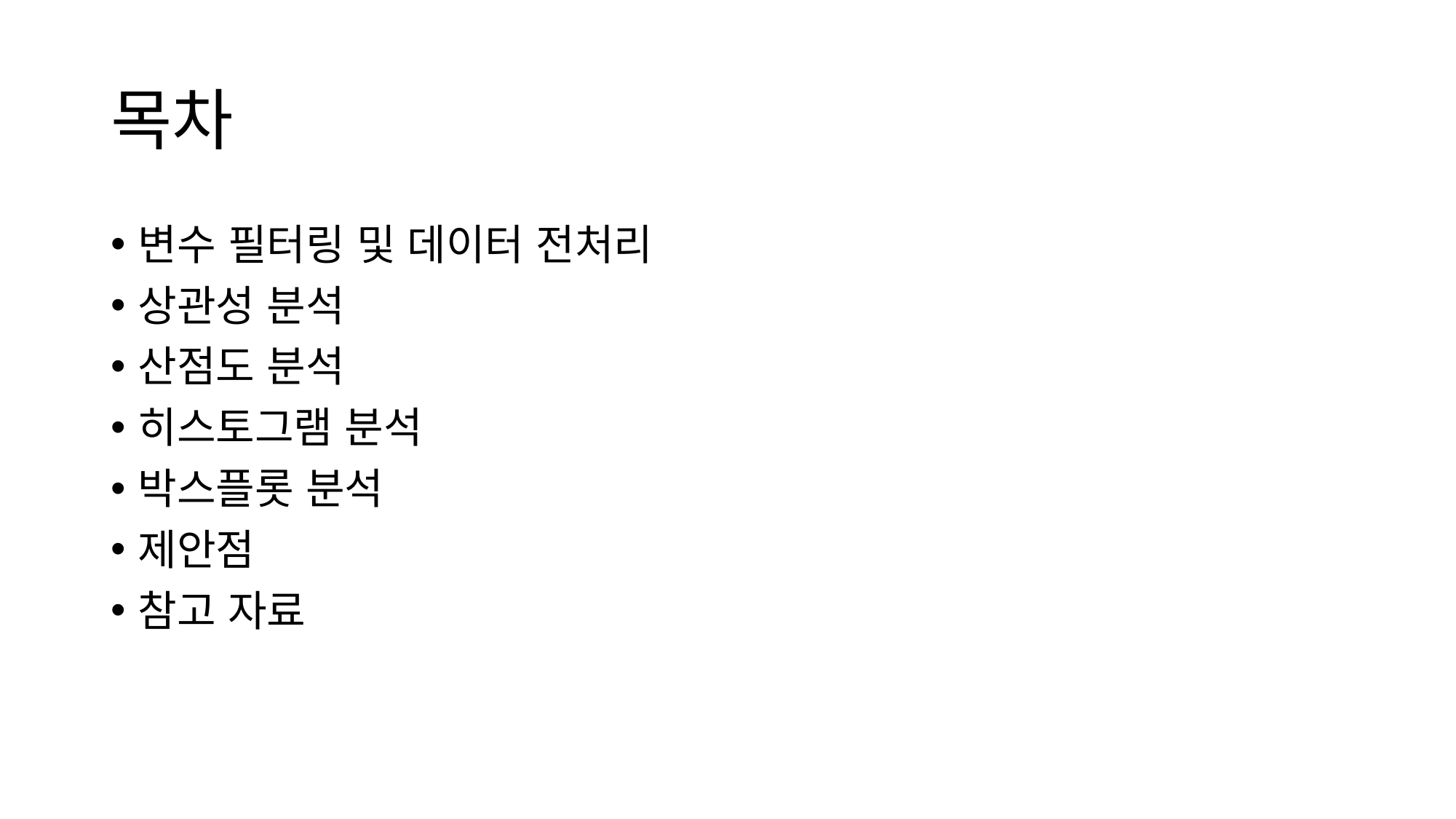

# 목차
변수 필터링 및 데이터 전처리
상관성 분석
산점도 분석
히스토그램 분석
박스플롯 분석
제안점
참고 자료